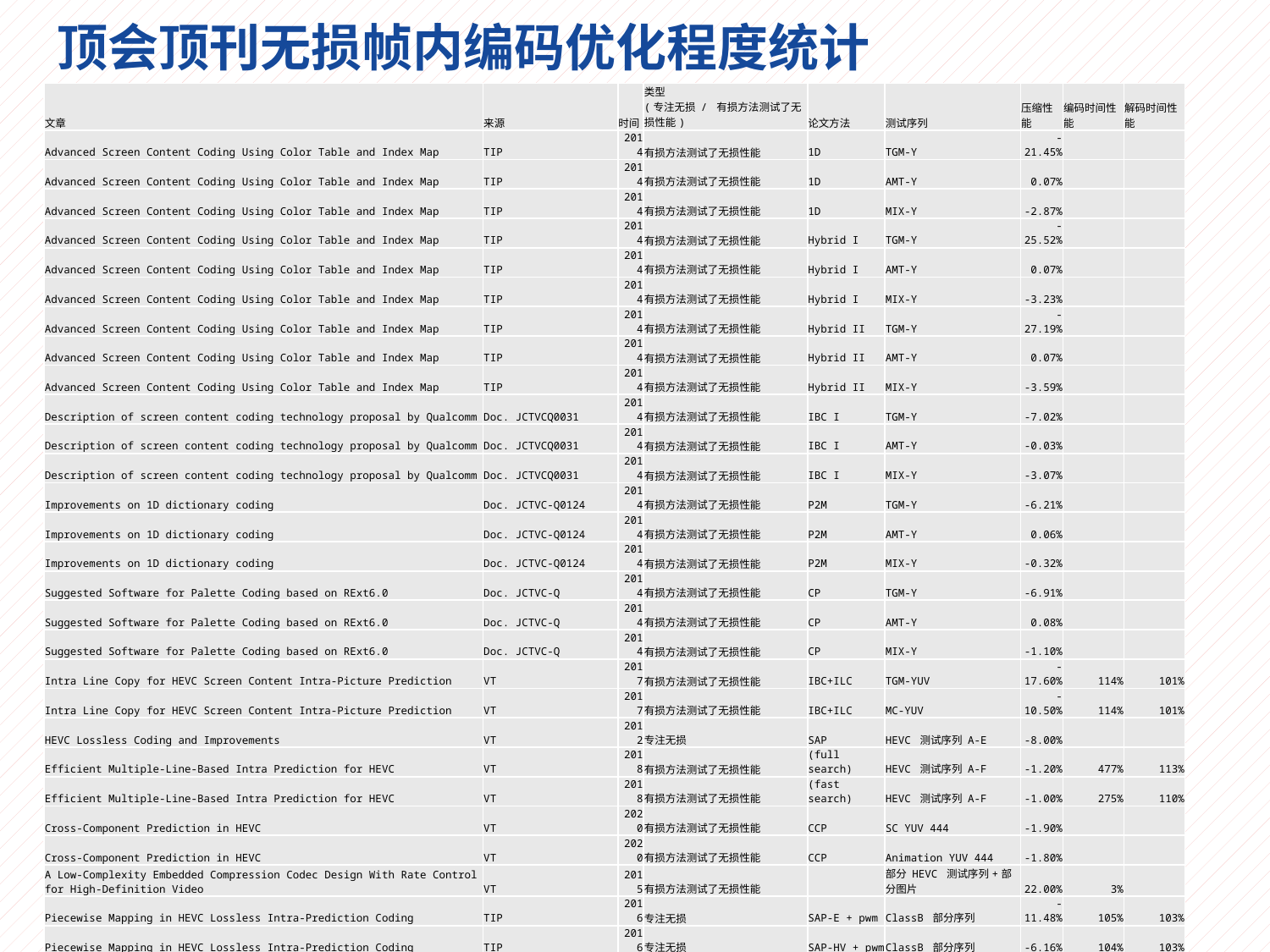

# 顶会顶刊无损帧内编码优化程度统计
| 文章 | 来源 | 时间 | 类型 (专注无损 / 有损方法测试了无损性能) | 论文方法 | 测试序列 | 压缩性能 | 编码时间性能 | 解码时间性能 |
| --- | --- | --- | --- | --- | --- | --- | --- | --- |
| Advanced Screen Content Coding Using Color Table and Index Map | TIP | 2014 | 有损方法测试了无损性能 | 1D | TGM-Y | -21.45% |  |  |
| Advanced Screen Content Coding Using Color Table and Index Map | TIP | 2014 | 有损方法测试了无损性能 | 1D | AMT-Y | 0.07% |  |  |
| Advanced Screen Content Coding Using Color Table and Index Map | TIP | 2014 | 有损方法测试了无损性能 | 1D | MIX-Y | -2.87% |  |  |
| Advanced Screen Content Coding Using Color Table and Index Map | TIP | 2014 | 有损方法测试了无损性能 | Hybrid I | TGM-Y | -25.52% |  |  |
| Advanced Screen Content Coding Using Color Table and Index Map | TIP | 2014 | 有损方法测试了无损性能 | Hybrid I | AMT-Y | 0.07% |  |  |
| Advanced Screen Content Coding Using Color Table and Index Map | TIP | 2014 | 有损方法测试了无损性能 | Hybrid I | MIX-Y | -3.23% |  |  |
| Advanced Screen Content Coding Using Color Table and Index Map | TIP | 2014 | 有损方法测试了无损性能 | Hybrid II | TGM-Y | -27.19% |  |  |
| Advanced Screen Content Coding Using Color Table and Index Map | TIP | 2014 | 有损方法测试了无损性能 | Hybrid II | AMT-Y | 0.07% |  |  |
| Advanced Screen Content Coding Using Color Table and Index Map | TIP | 2014 | 有损方法测试了无损性能 | Hybrid II | MIX-Y | -3.59% |  |  |
| Description of screen content coding technology proposal by Qualcomm | Doc. JCTVCQ0031 | 2014 | 有损方法测试了无损性能 | IBC I | TGM-Y | -7.02% |  |  |
| Description of screen content coding technology proposal by Qualcomm | Doc. JCTVCQ0031 | 2014 | 有损方法测试了无损性能 | IBC I | AMT-Y | -0.03% |  |  |
| Description of screen content coding technology proposal by Qualcomm | Doc. JCTVCQ0031 | 2014 | 有损方法测试了无损性能 | IBC I | MIX-Y | -3.07% |  |  |
| Improvements on 1D dictionary coding | Doc. JCTVC-Q0124 | 2014 | 有损方法测试了无损性能 | P2M | TGM-Y | -6.21% |  |  |
| Improvements on 1D dictionary coding | Doc. JCTVC-Q0124 | 2014 | 有损方法测试了无损性能 | P2M | AMT-Y | 0.06% |  |  |
| Improvements on 1D dictionary coding | Doc. JCTVC-Q0124 | 2014 | 有损方法测试了无损性能 | P2M | MIX-Y | -0.32% |  |  |
| Suggested Software for Palette Coding based on RExt6.0 | Doc. JCTVC-Q | 2014 | 有损方法测试了无损性能 | CP | TGM-Y | -6.91% |  |  |
| Suggested Software for Palette Coding based on RExt6.0 | Doc. JCTVC-Q | 2014 | 有损方法测试了无损性能 | CP | AMT-Y | 0.08% |  |  |
| Suggested Software for Palette Coding based on RExt6.0 | Doc. JCTVC-Q | 2014 | 有损方法测试了无损性能 | CP | MIX-Y | -1.10% |  |  |
| Intra Line Copy for HEVC Screen Content Intra-Picture Prediction | VT | 2017 | 有损方法测试了无损性能 | IBC+ILC | TGM-YUV | -17.60% | 114% | 101% |
| Intra Line Copy for HEVC Screen Content Intra-Picture Prediction | VT | 2017 | 有损方法测试了无损性能 | IBC+ILC | MC-YUV | -10.50% | 114% | 101% |
| HEVC Lossless Coding and Improvements | VT | 2012 | 专注无损 | SAP | HEVC 测试序列 A-E | -8.00% |  |  |
| Efficient Multiple-Line-Based Intra Prediction for HEVC | VT | 2018 | 有损方法测试了无损性能 | (full search) | HEVC 测试序列 A-F | -1.20% | 477% | 113% |
| Efficient Multiple-Line-Based Intra Prediction for HEVC | VT | 2018 | 有损方法测试了无损性能 | (fast search) | HEVC 测试序列 A-F | -1.00% | 275% | 110% |
| Cross-Component Prediction in HEVC | VT | 2020 | 有损方法测试了无损性能 | CCP | SC YUV 444 | -1.90% |  |  |
| Cross-Component Prediction in HEVC | VT | 2020 | 有损方法测试了无损性能 | CCP | Animation YUV 444 | -1.80% |  |  |
| A Low-Complexity Embedded Compression Codec Design With Rate Control for High-Definition Video | VT | 2015 | 有损方法测试了无损性能 |  | 部分 HEVC 测试序列+部分图片 | 22.00% | 3% |  |
| Piecewise Mapping in HEVC Lossless Intra-Prediction Coding | TIP | 2016 | 专注无损 | SAP-E + pwm | ClassB 部分序列 | -11.48% | 105% | 103% |
| Piecewise Mapping in HEVC Lossless Intra-Prediction Coding | TIP | 2016 | 专注无损 | SAP-HV + pwm | ClassB 部分序列 | -6.16% | 104% | 103% |
| Piecewise Mapping in HEVC Lossless Intra-Prediction Coding | TIP | 2016 | 专注无损 | RDPCM + pwm | ClassB 部分序列 | -5.19% | 105% | 103% |
| RCE2: Experimental results on Test 3 and Test4 | Doc. JCTVC-M0056 | 2013 | 专注无损 | SAP | ClassB 部分序列 | -5.80% | 98% | 99% |
| RCE2: Experimental results on Test 3 and Test4 | Doc. JCTVC-M0056 | 2013 | 专注无损 | SAP | ClassF | -11.60% | 96% | 99% |
| RCE2: Experimental results on Test 3 and Test4 | Doc. JCTVC-M0056 | 2013 | 专注无损 | SAP-HV | ClassB 部分序列 | -4.40% | 98% | 99% |
| RCE2: Experimental results on Test 3 and Test4 | Doc. JCTVC-M0056 | 2013 | 专注无损 | SAP-HV | ClassF | -10.10% | 97% | 99% |
| Improvements to HEVC Intra Coding for Lossless Medical Image Compression | Data Compression Conference | 2014 | 专注无损 | SAP1 | ClassB 部分序列 | -4.72% | 99% | 99% |
| Samplebased weighted prediction with directional template matching for HEVC lossless coding | Picture Coding Symposium | 2013 | 专注无损 | SAP+SWP2+DTM | ClassB 部分序列 | -5.98% | 281% | 195% |